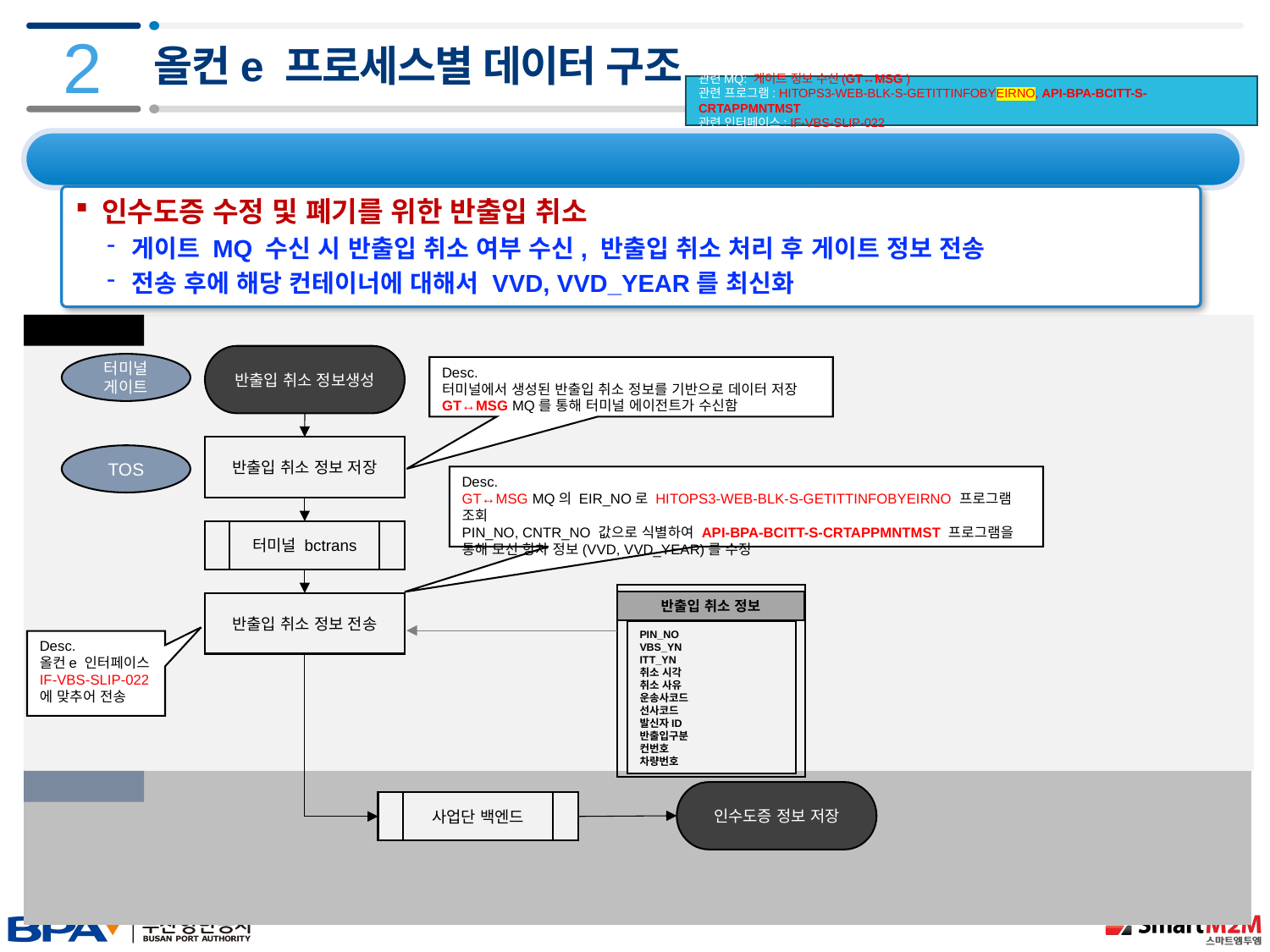

2
올컨e 프로세스별 데이터 구조
관련MQ: 게이트 정보 수신(GT↔MSG )
관련 프로그램: HITOPS3-WEB-BLK-S-GETITTINFOBYEIRNO, API-BPA-BCITT-S-CRTAPPMNTMST
관련 인터페이스: IF-VBS-SLIP-022
2.4 데이터 구조 및 프로세스 – 13) 반출입 취소 결과
인수도증 수정 및 폐기를 위한 반출입 취소
게이트 MQ 수신 시 반출입 취소 여부 수신, 반출입 취소 처리 후 게이트 정보 전송
전송 후에 해당 컨테이너에 대해서 VVD, VVD_YEAR를 최신화

터미널 IDC
반출입 취소 정보생성
터미널
게이트
Desc.
터미널에서 생성된 반출입 취소 정보를 기반으로 데이터 저장
GT↔MSG MQ를 통해 터미널 에이전트가 수신함
반출입 취소 정보 저장
TOS
Desc.
GT↔MSG MQ의 EIR_NO로 HITOPS3-WEB-BLK-S-GETITTINFOBYEIRNO 프로그램 조회
PIN_NO, CNTR_NO 값으로 식별하여 API-BPA-BCITT-S-CRTAPPMNTMST 프로그램을 통해 모선 항차 정보(VVD, VVD_YEAR)를 수정
터미널 bctrans

반출입 취소 정보
PIN_NO
VBS_YN
ITT_YN
취소 시각
취소 사유
운송사코드
선사코드
발신자ID
반출입구분
컨번호
차량번호
반출입 취소 정보 전송
Desc.
올컨e 인터페이스 IF-VBS-SLIP-022
에 맞추어 전송
사업단 IDC

인수도증 정보 저장
사업단 백엔드